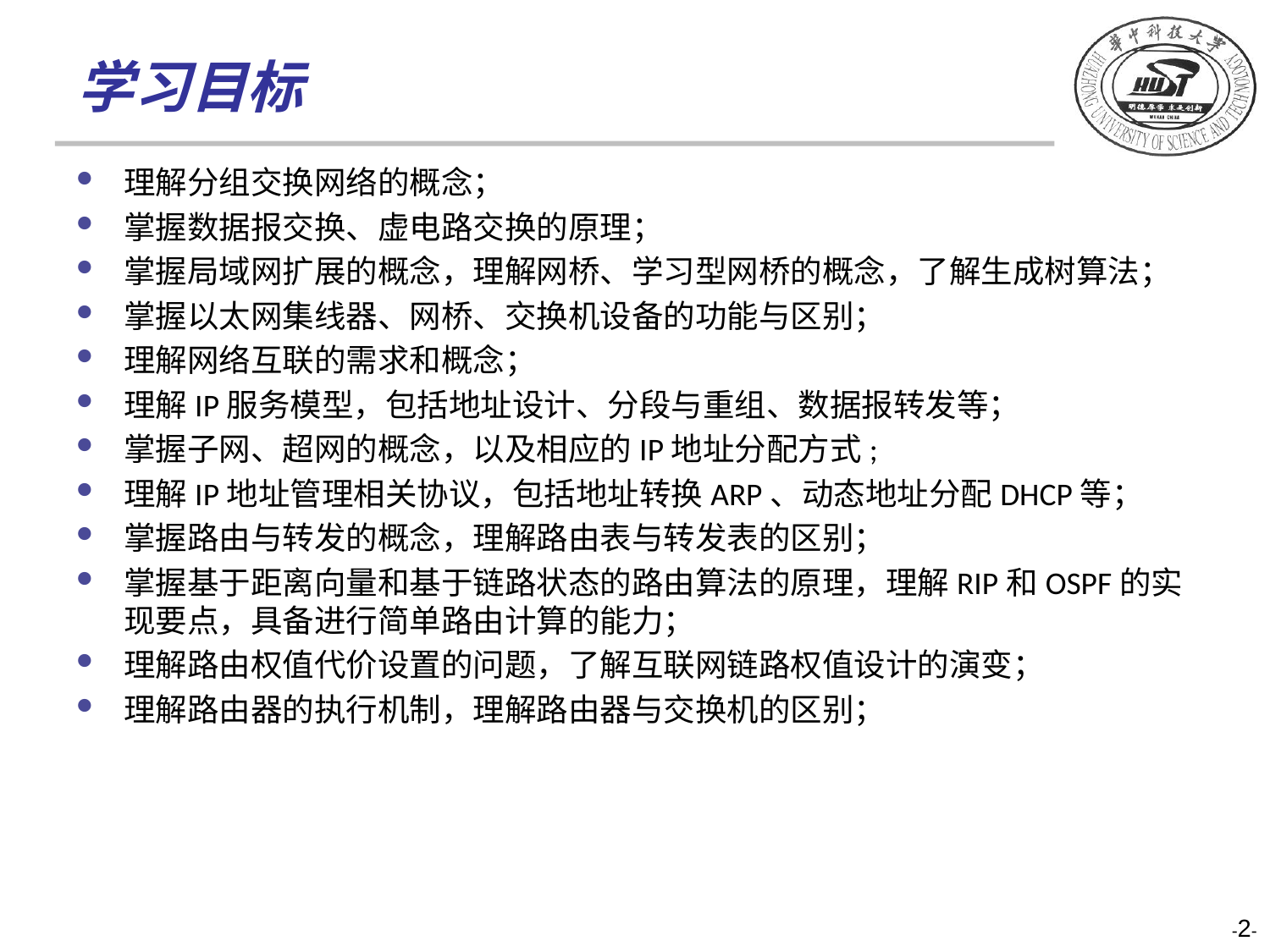

学习目标
理解分组交换网络的概念；
掌握数据报交换、虚电路交换的原理；
掌握局域网扩展的概念，理解网桥、学习型网桥的概念，了解生成树算法；
掌握以太网集线器、网桥、交换机设备的功能与区别；
理解网络互联的需求和概念；
理解IP服务模型，包括地址设计、分段与重组、数据报转发等；
掌握子网、超网的概念，以及相应的IP地址分配方式;
理解IP地址管理相关协议，包括地址转换ARP、动态地址分配DHCP等；
掌握路由与转发的概念，理解路由表与转发表的区别；
掌握基于距离向量和基于链路状态的路由算法的原理，理解RIP和OSPF的实现要点，具备进行简单路由计算的能力；
理解路由权值代价设置的问题，了解互联网链路权值设计的演变；
理解路由器的执行机制，理解路由器与交换机的区别；
-2-